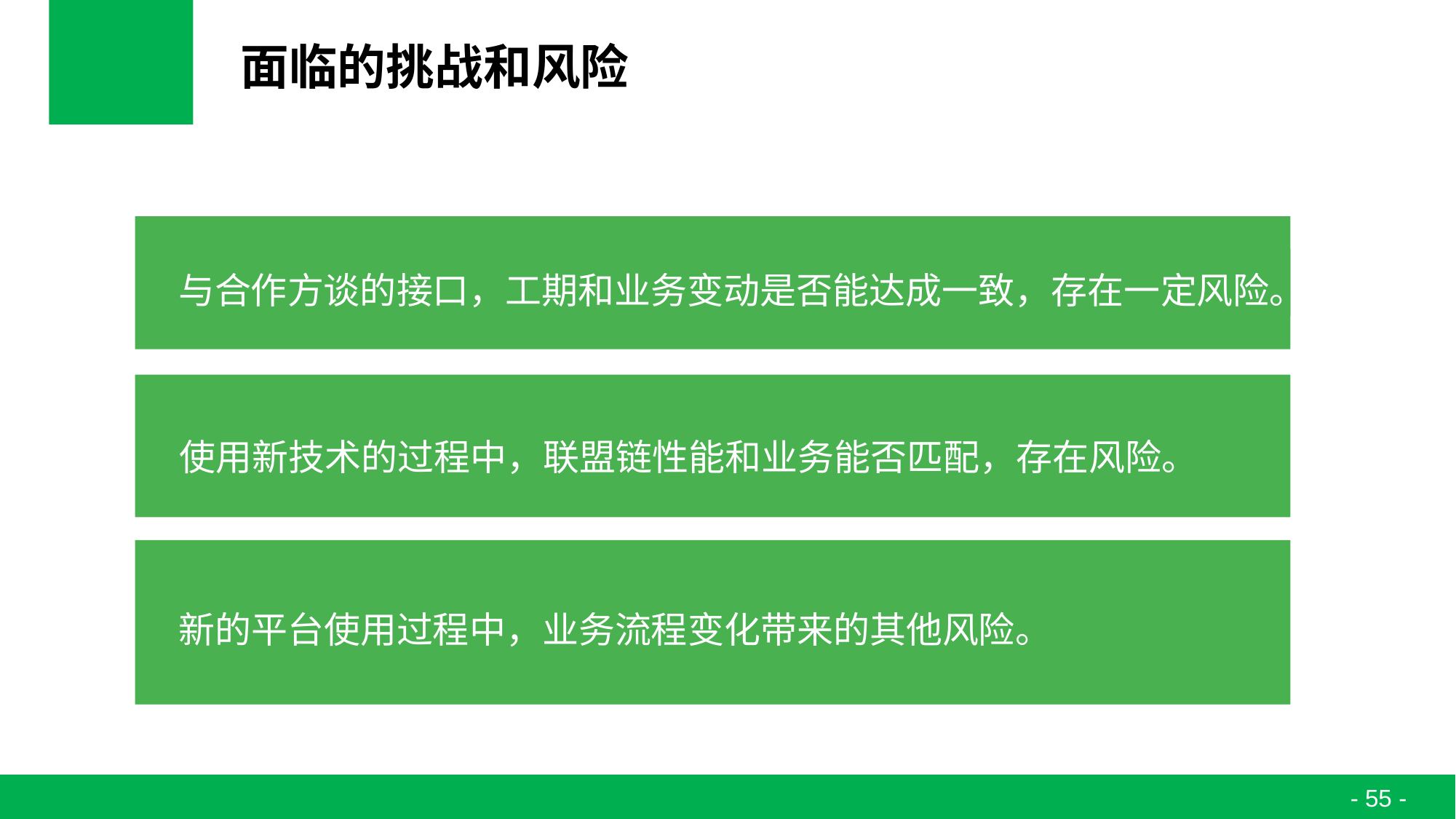

# 面临的挑战和风险

与合作方谈的接口，工期和业务变动是否能达成一致，存在一定风险。

使用新技术的过程中，联盟链性能和业务能否匹配，存在风险。

新的平台使用过程中，业务流程变化带来的其他风险。